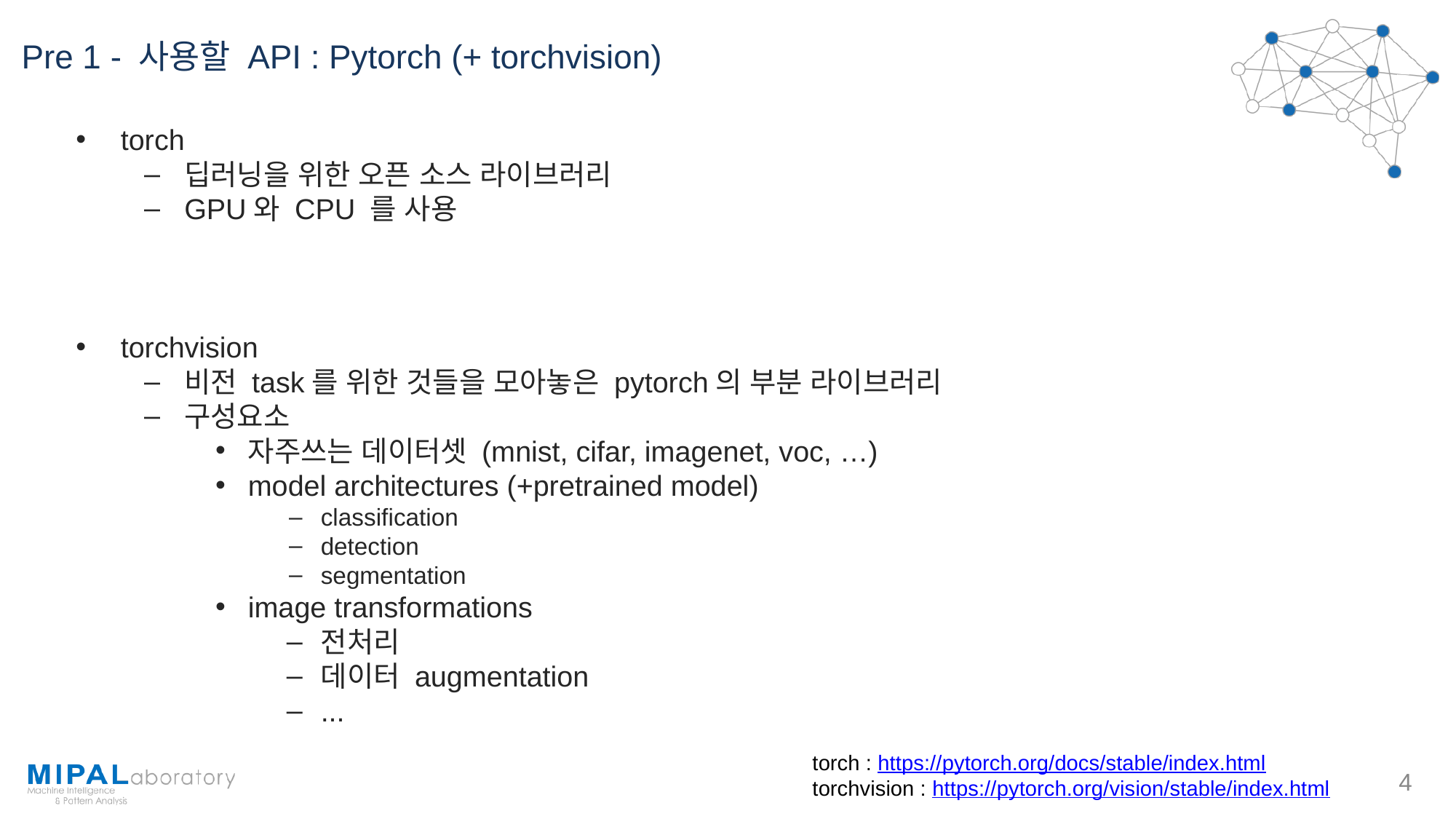

# Pre 1 - 사용할 API : Pytorch (+ torchvision)
torch
딥러닝을 위한 오픈 소스 라이브러리
GPU와 CPU 를 사용
torchvision
비전 task를 위한 것들을 모아놓은 pytorch의 부분 라이브러리
구성요소
자주쓰는 데이터셋 (mnist, cifar, imagenet, voc, …)
model architectures (+pretrained model)
classification
detection
segmentation
image transformations
전처리
데이터 augmentation
...
torch : https://pytorch.org/docs/stable/index.html
torchvision : https://pytorch.org/vision/stable/index.html
4